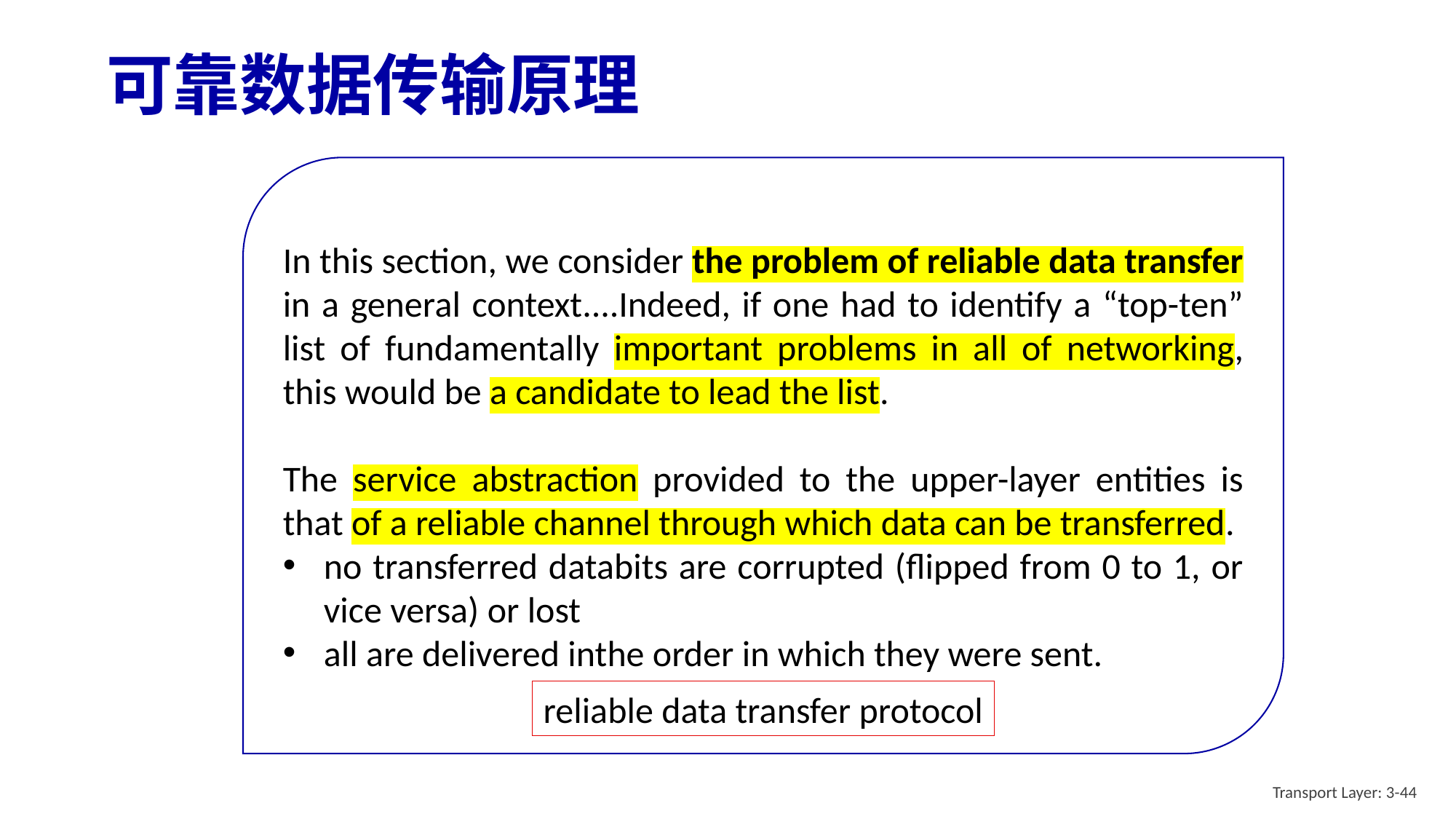

# 可靠数据传输原理
In this section, we consider the problem of reliable data transfer in a general context....Indeed, if one had to identify a “top-ten” list of fundamentally important problems in all of networking, this would be a candidate to lead the list.

The service abstraction provided to the upper-layer entities is that of a reliable channel through which data can be transferred.
no transferred databits are corrupted (flipped from 0 to 1, or vice versa) or lost
all are delivered inthe order in which they were sent.
reliable data transfer protocol
Transport Layer: 3-44